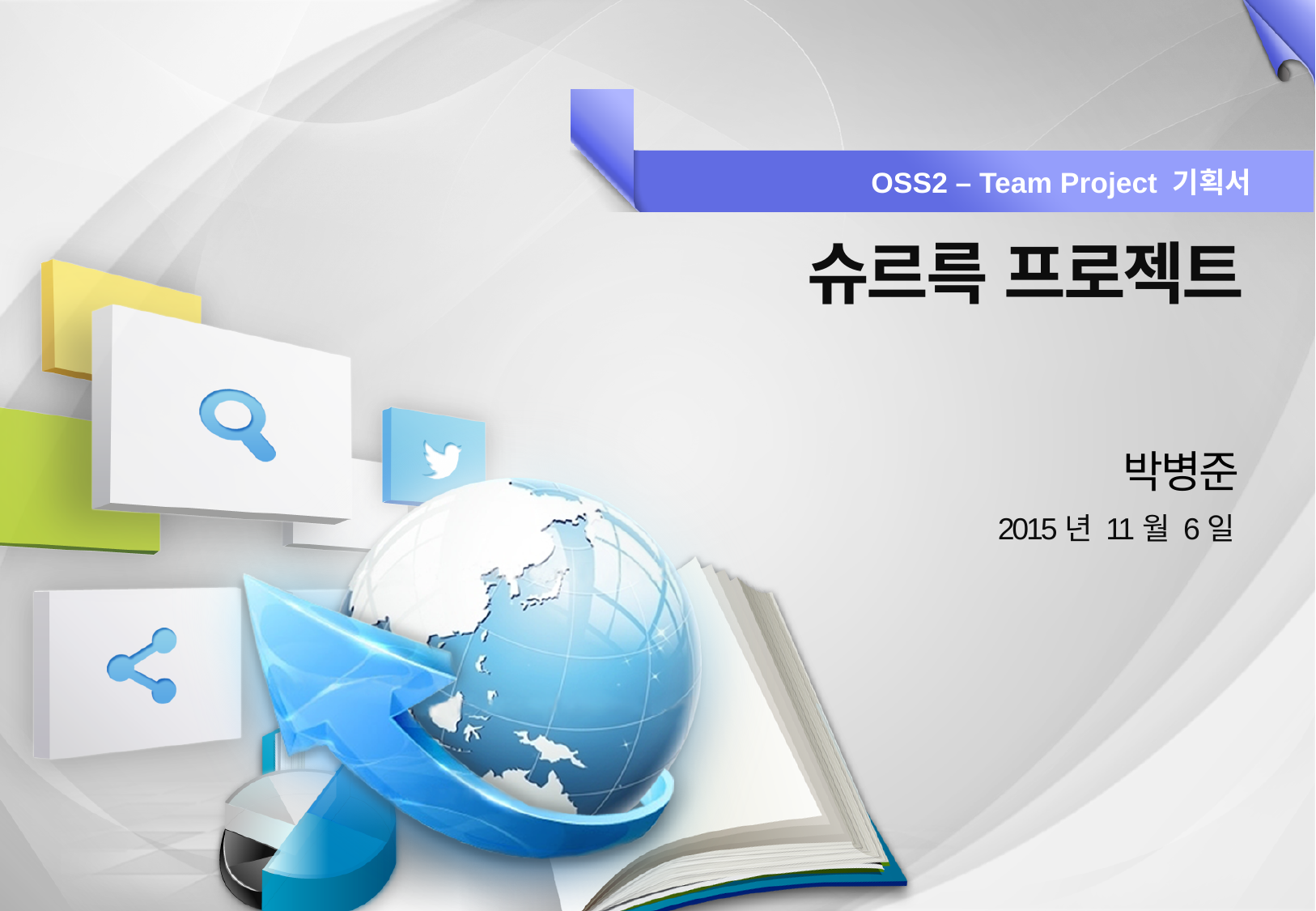

OSS2 – Team Project 기획서
# 슈르륵 프로젝트
박병준
2015년 11월 6일